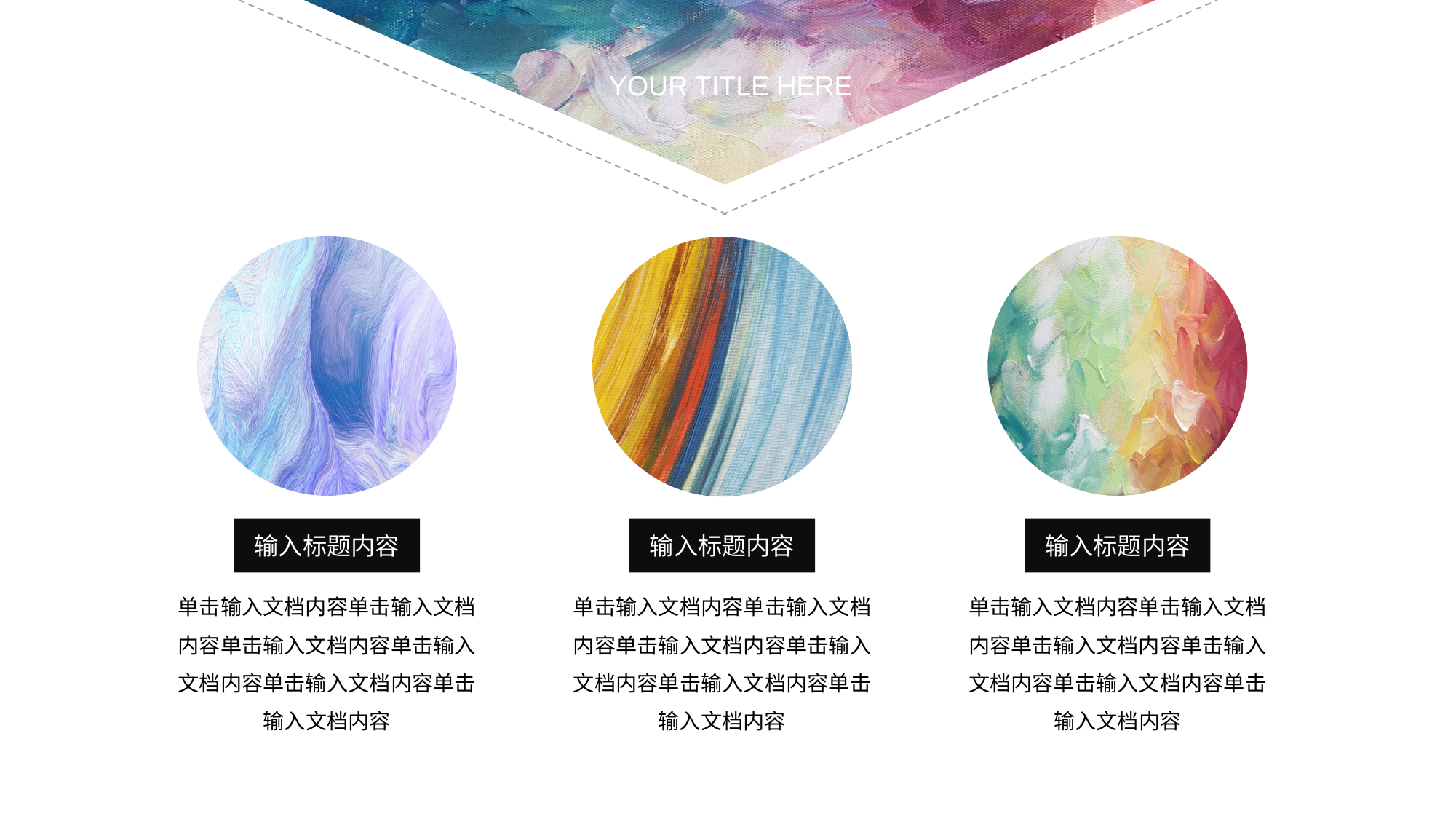

YOUR TITLE HERE

输入标题内容

输入标题内容
单击输入文档内容单击输入文档内容单击输入文档内容单击输入文档内容单击输入文档内容单击输入文档内容

输入标题内容
单击输入文档内容单击输入文档内容单击输入文档内容单击输入文档内容单击输入文档内容单击输入文档内容
单击输入文档内容单击输入文档内容单击输入文档内容单击输入文档内容单击输入文档内容单击输入文档内容